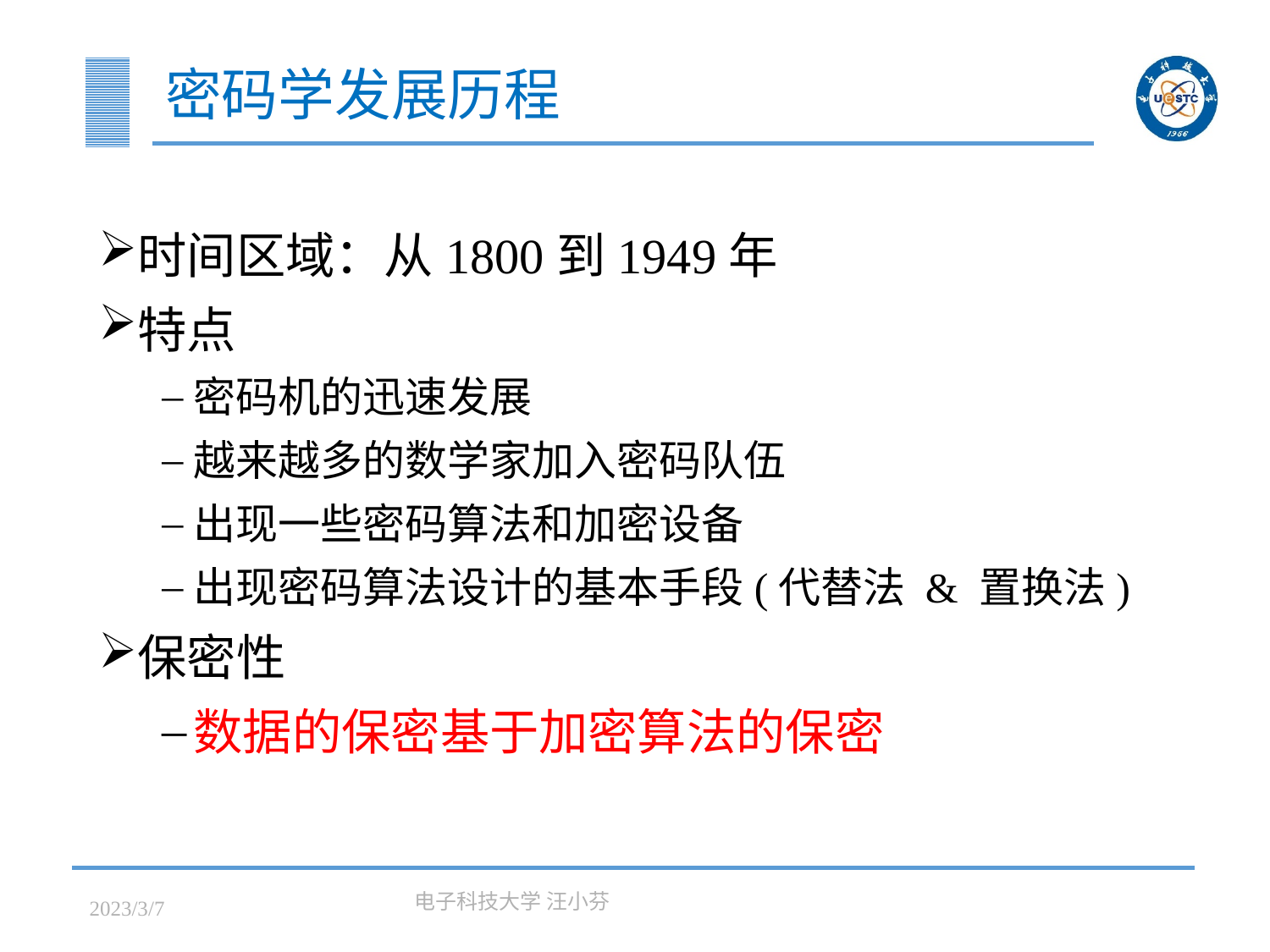

# 密码学发展历程
时间区域：从1800到1949年
特点
密码机的迅速发展
越来越多的数学家加入密码队伍
出现一些密码算法和加密设备
出现密码算法设计的基本手段(代替法 & 置换法)
保密性
数据的保密基于加密算法的保密

2023/3/7
电子科技大学 汪小芬